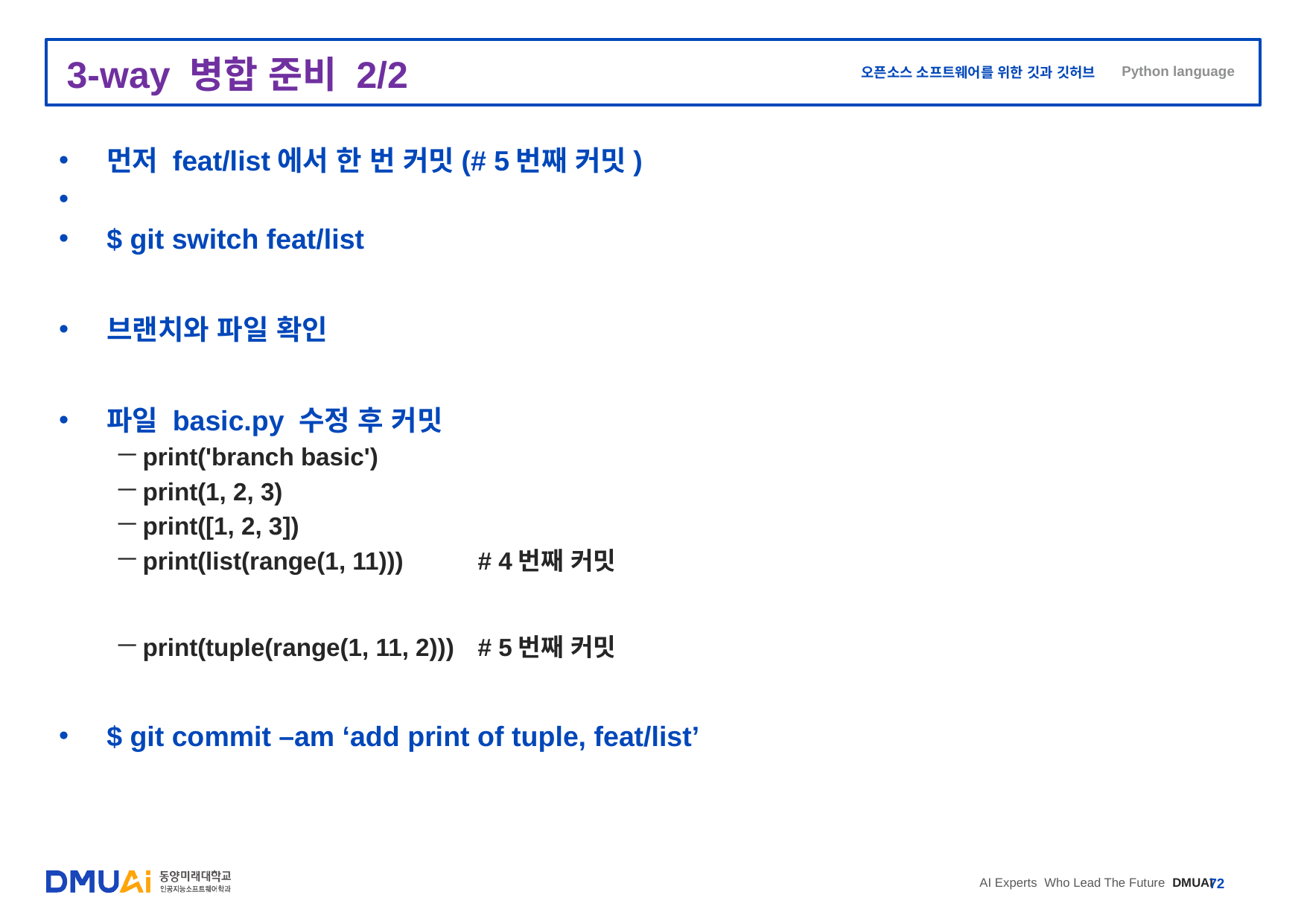

# 3-way 병합 준비 2/2
먼저 feat/list에서 한 번 커밋(# 5번째 커밋)

$ git switch feat/list

브랜치와 파일 확인

파일 basic.py 수정 후 커밋
print('branch basic')
print(1, 2, 3)
print([1, 2, 3])
print(list(range(1, 11)))     	# 4번째 커밋

print(tuple(range(1, 11, 2)))  	# 5번째 커밋

$ git commit –am ‘add print of tuple, feat/list’